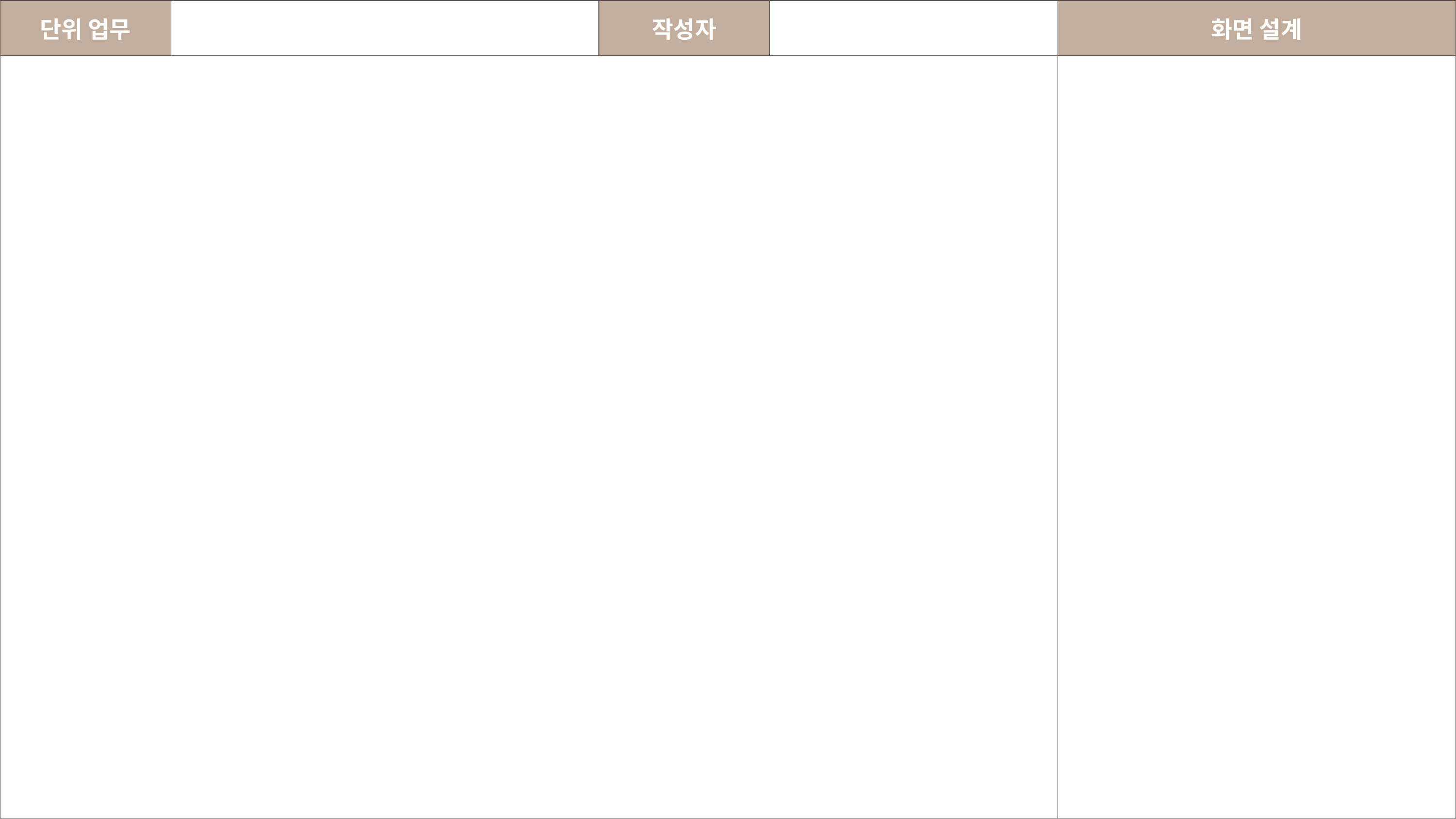

| 단위 업무 |  | 작성자 |  | 화면 설계 |
| --- | --- | --- | --- | --- |
|  |  |  |  |  |